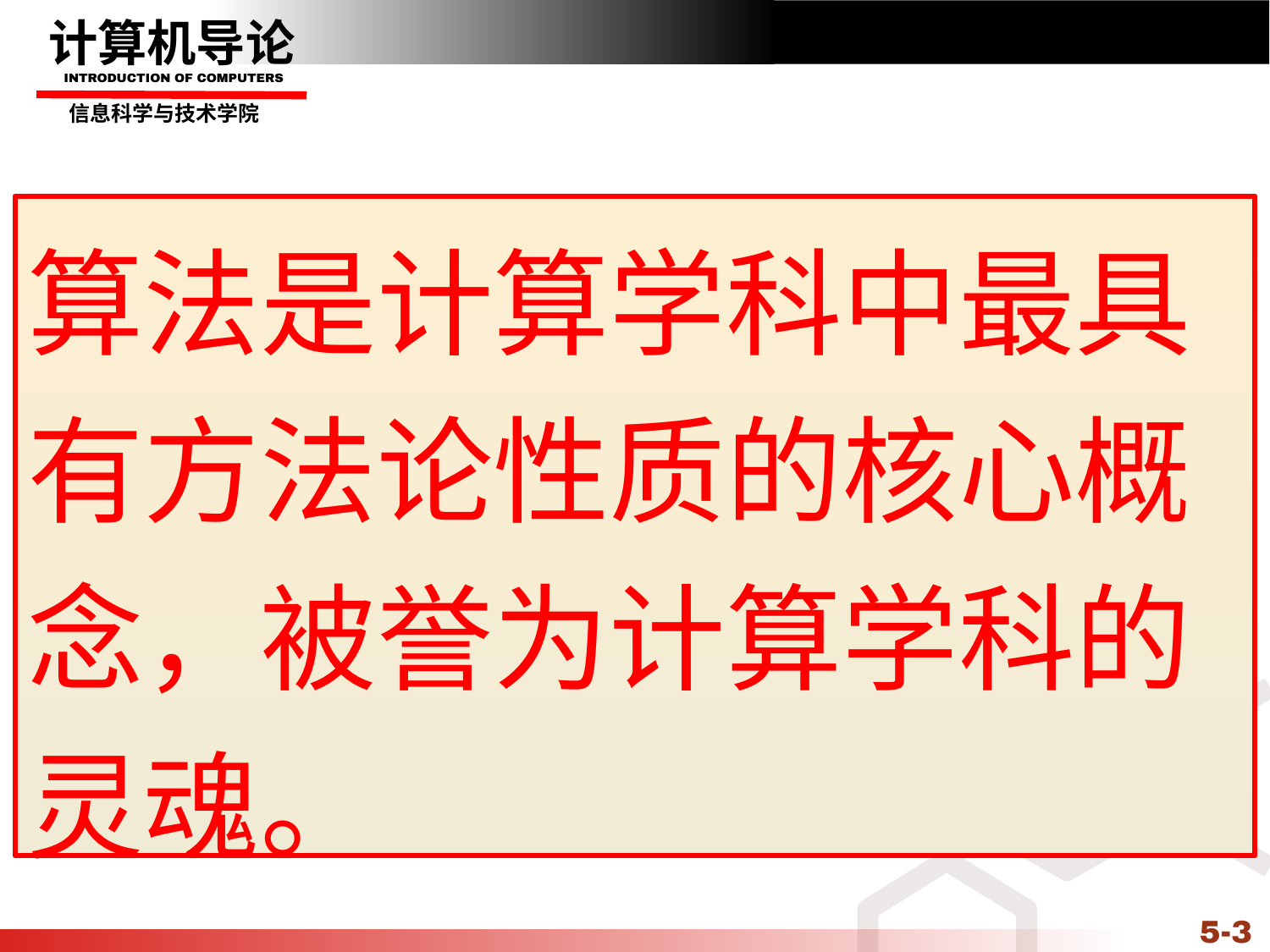

算法是计算学科中最具有方法论性质的核心概念，被誉为计算学科的灵魂。
在计算机能够执行一个任务之前必须给出一个算法，精确地告诉计算机做什么。因此，算法的研究是计算机科学的基石。
5-3